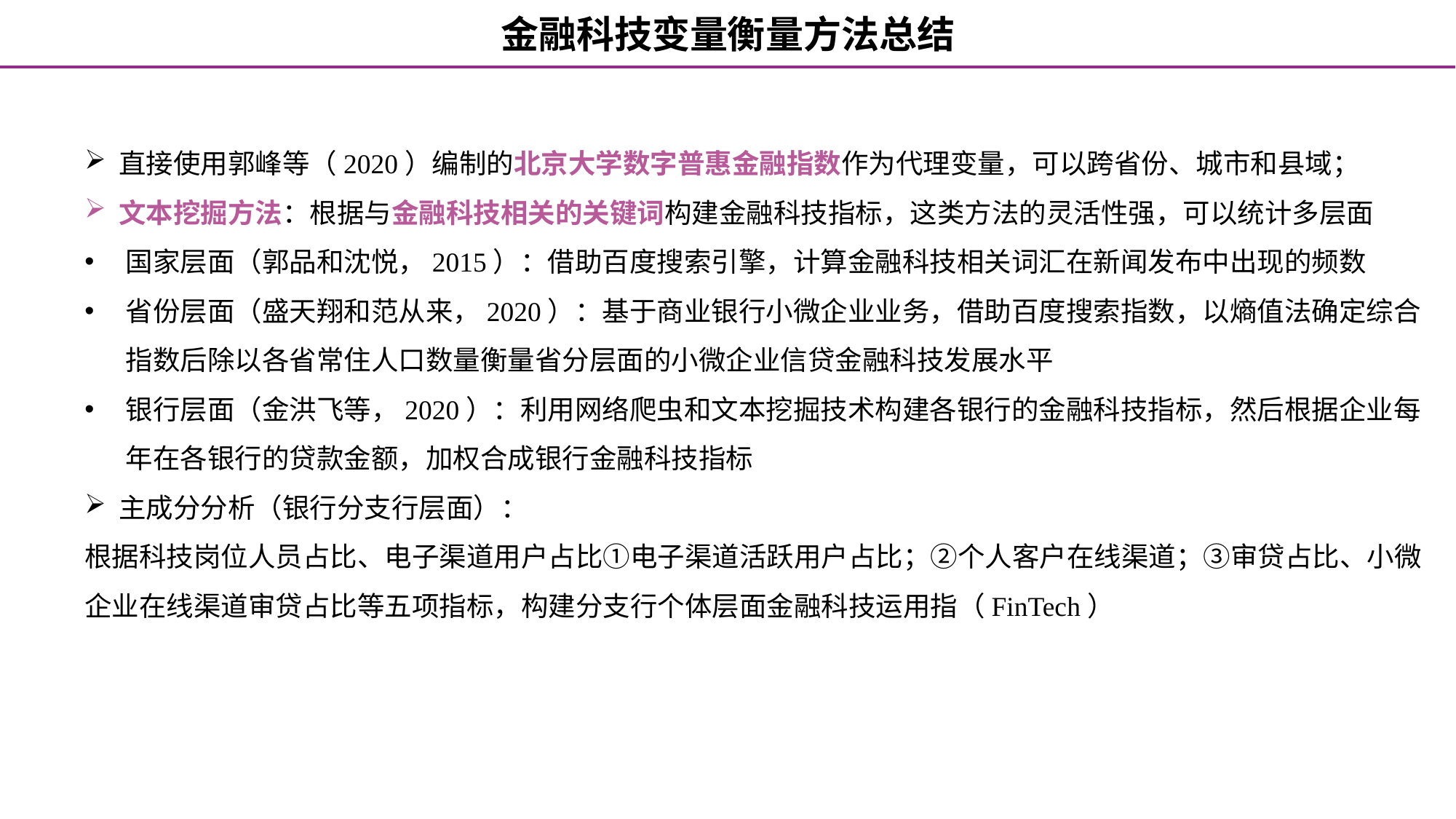

金融科技变量衡量方法总结
直接使用郭峰等（2020）编制的北京大学数字普惠金融指数作为代理变量，可以跨省份、城市和县域；
文本挖掘方法：根据与金融科技相关的关键词构建金融科技指标，这类方法的灵活性强，可以统计多层面
国家层面（郭品和沈悦，2015）：借助百度搜索引擎，计算金融科技相关词汇在新闻发布中出现的频数
省份层面（盛天翔和范从来，2020）：基于商业银行小微企业业务，借助百度搜索指数，以熵值法确定综合指数后除以各省常住人口数量衡量省分层面的小微企业信贷金融科技发展水平
银行层面（金洪飞等，2020）：利用网络爬虫和文本挖掘技术构建各银行的金融科技指标，然后根据企业每年在各银行的贷款金额，加权合成银行金融科技指标
主成分分析（银行分支行层面）：
根据科技岗位人员占比、电子渠道用户占比①电子渠道活跃用户占比；②个人客户在线渠道；③审贷占比、小微企业在线渠道审贷占比等五项指标，构建分支行个体层面金融科技运用指（FinTech）